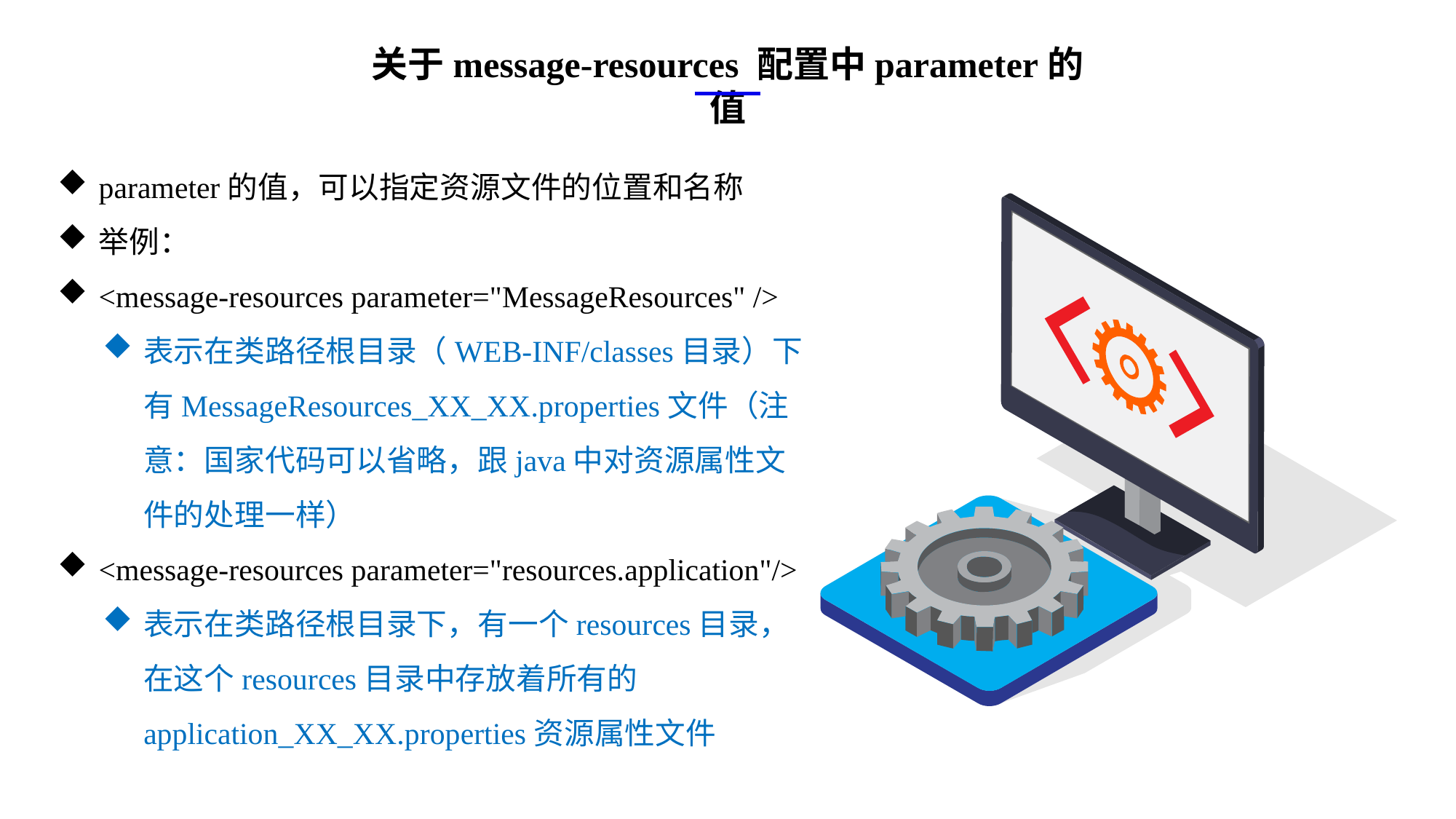

关于message-resources 配置中parameter的值
parameter的值，可以指定资源文件的位置和名称
举例：
<message-resources parameter="MessageResources" />
表示在类路径根目录（WEB-INF/classes目录）下有MessageResources_XX_XX.properties文件（注意：国家代码可以省略，跟java中对资源属性文件的处理一样）
<message-resources parameter="resources.application"/>
表示在类路径根目录下，有一个resources目录，在这个resources目录中存放着所有的application_XX_XX.properties资源属性文件

e7d195523061f1c0ae0eb3eed39d2bcef4622b2499a05fe6567B54A876BEB457BD1EB8EBE9915191D1FA2E860D28D251AB291D9CBBDD28D4BD16020FD75D8281481517FC21E86E4C931520AFA1087E92E357E3DB373CA326F6F926B1A67F681E99E875FFD293B2C32B3919AE4D43F9436862A7DD54F9346DF3662D8AB7319030EF75D53FF682DE13